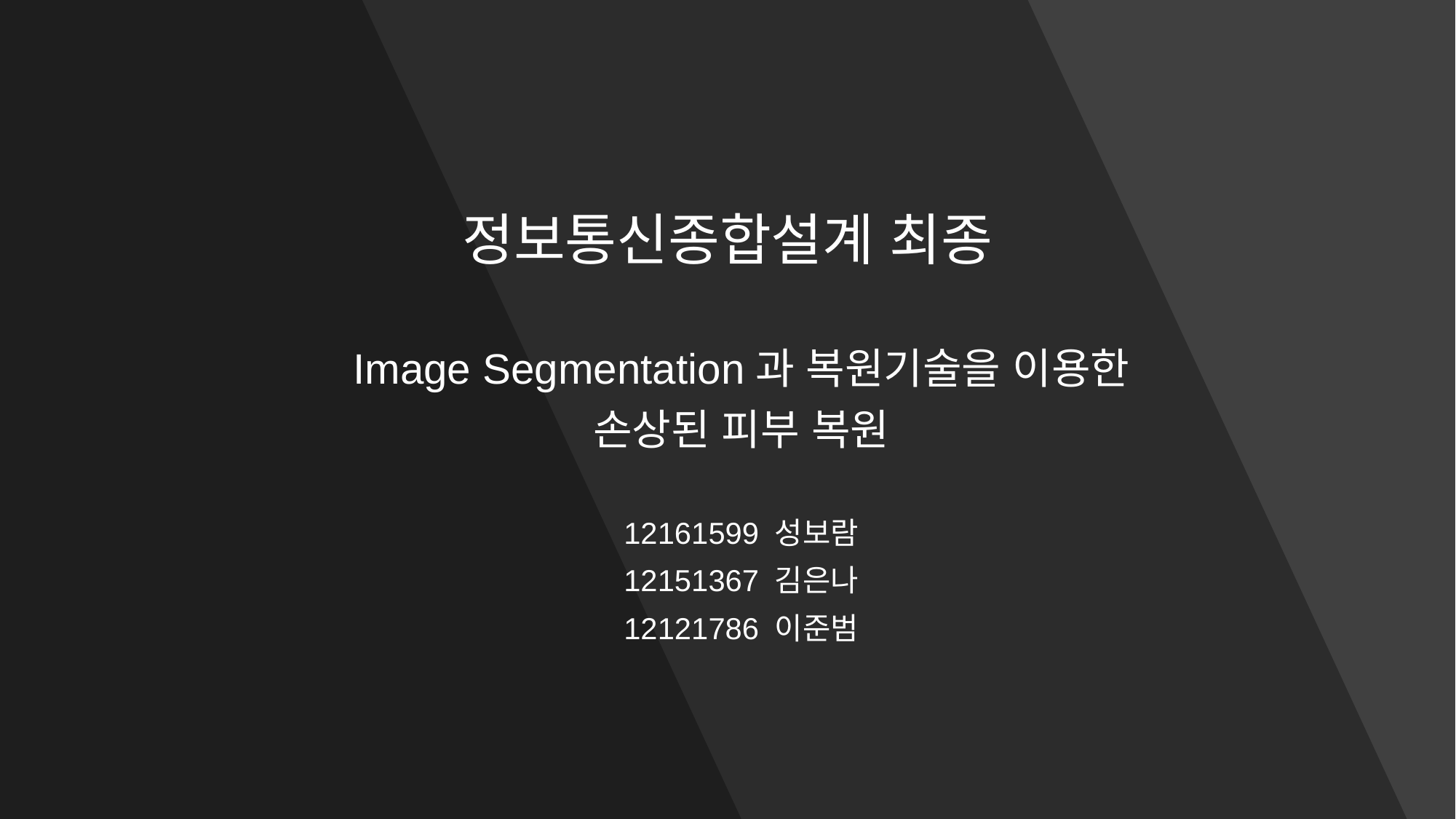

# 정보통신종합설계 최종
Image Segmentation과 복원기술을 이용한
손상된 피부 복원

12161599 성보람
12151367 김은나
12121786 이준범